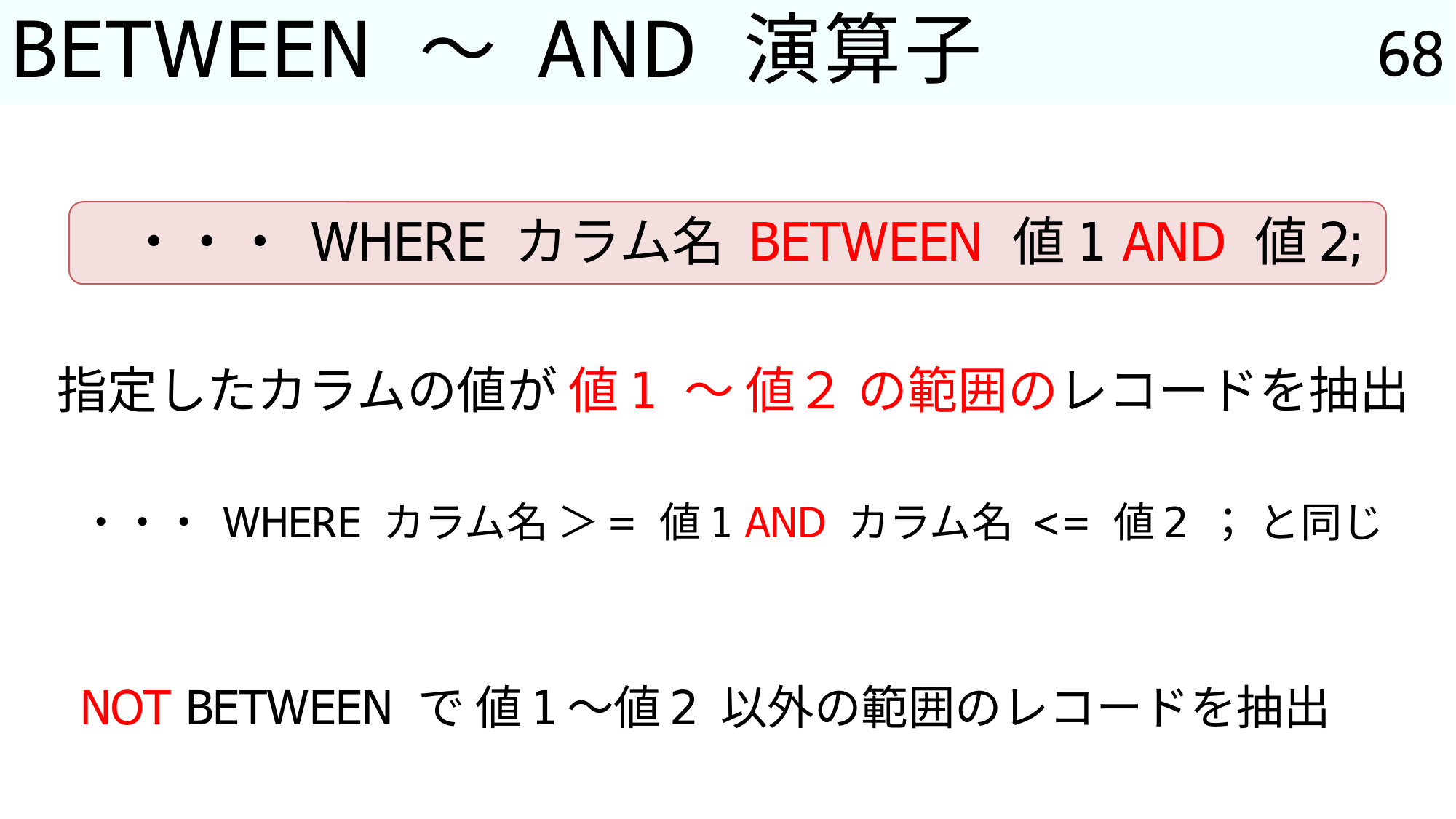

68
# BETWEEN ～ AND 演算子

・・・ WHERE カラム名 BETWEEN 値1 AND 値2;
指定したカラムの値が 値1 ～ 値２ の範囲のレコードを抽出
・・・ WHERE カラム名 ＞= 値1 AND カラム名 <= 値2 ； と同じ
NOT BETWEEN で 値1～値2 以外の範囲のレコードを抽出